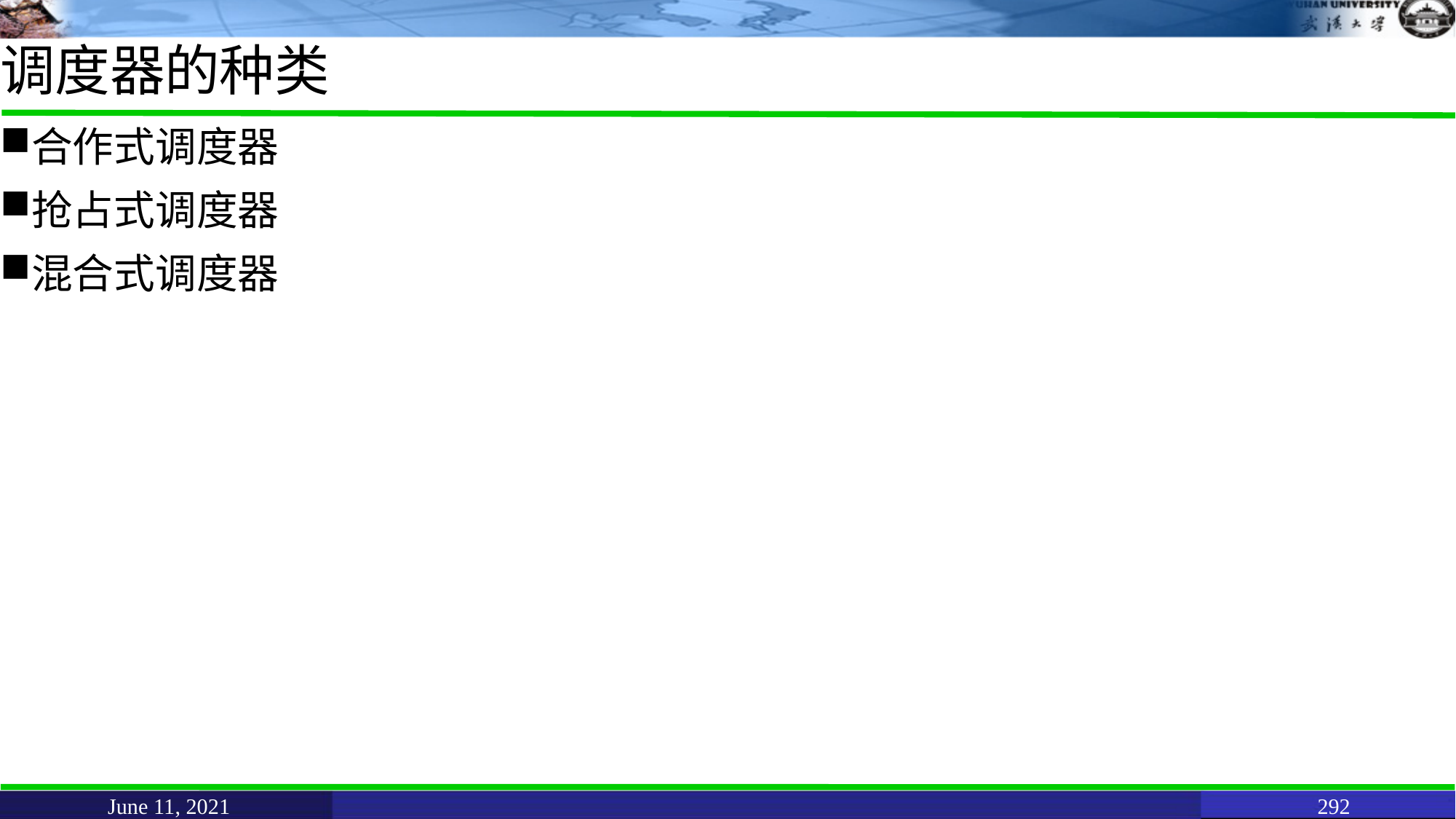

# 调度器的种类
合作式调度器
抢占式调度器
混合式调度器

June 11, 2021

292